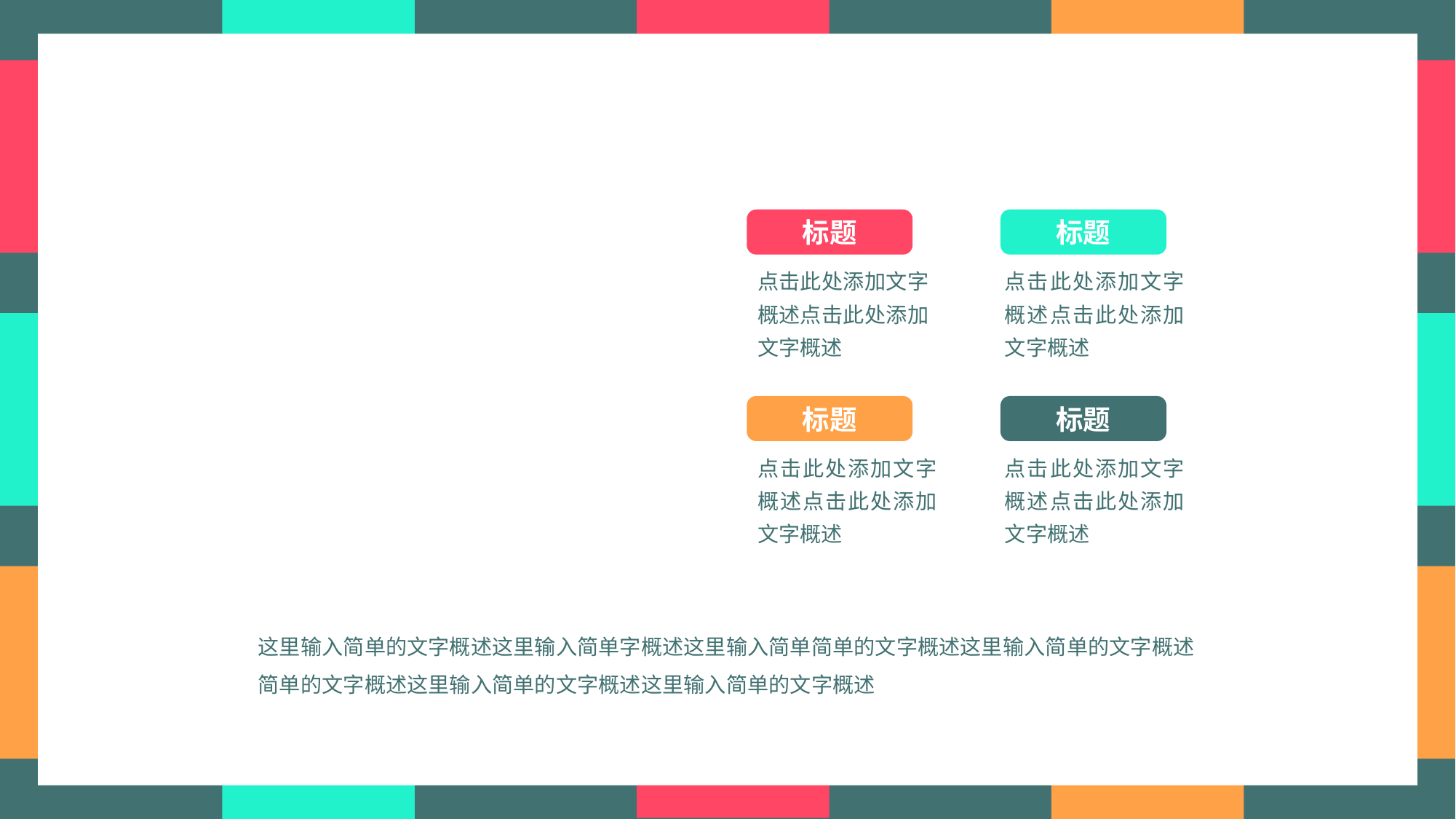

标题
标题

点击此处添加文字概述点击此处添加文字概述
点击此处添加文字概述点击此处添加文字概述

标题
标题

点击此处添加文字概述点击此处添加文字概述
点击此处添加文字概述点击此处添加文字概述

这里输入简单的文字概述这里输入简单字概述这里输入简单简单的文字概述这里输入简单的文字概述简单的文字概述这里输入简单的文字概述这里输入简单的文字概述